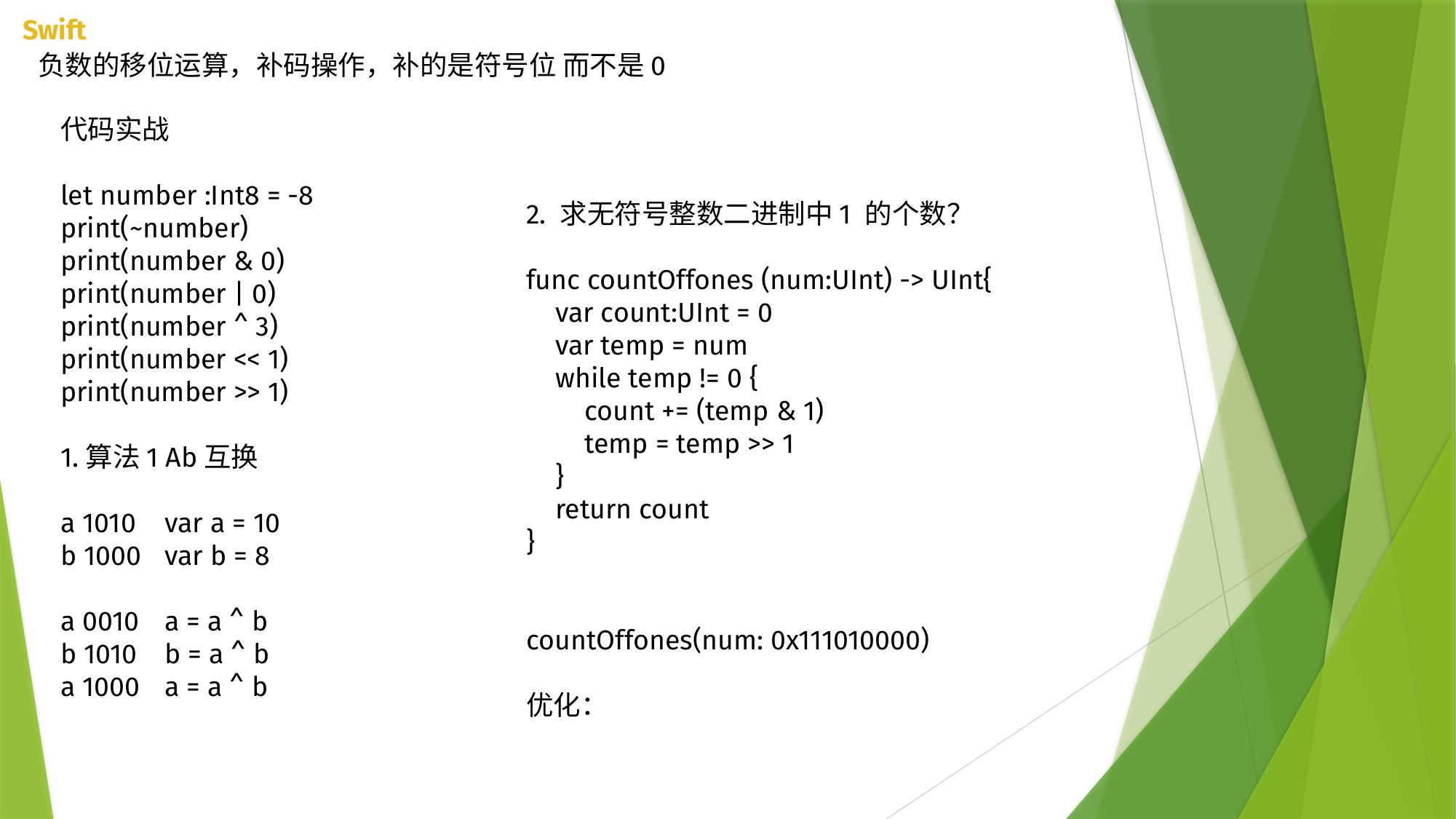

负数的移位运算，补码操作，补的是符号位 而不是0
代码实战

let number :Int8 = -8
print(~number)
print(number & 0)
print(number | 0)
print(number ^ 3)
print(number << 1)
print(number >> 1)

1.算法1 Ab互换

a 1010
b 1000

a 0010
b 1010
a 1000
2. 求无符号整数二进制中1 的个数？

func countOffones (num:UInt) -> UInt{
    var count:UInt = 0
    var temp = num
    while temp != 0 {
        count += (temp & 1)
        temp = temp >> 1
    }
    return count
}

countOffones(num: 0x111010000)

优化：
var a = 10
var b = 8

a = a ^ b
b = a ^ b
a = a ^ b